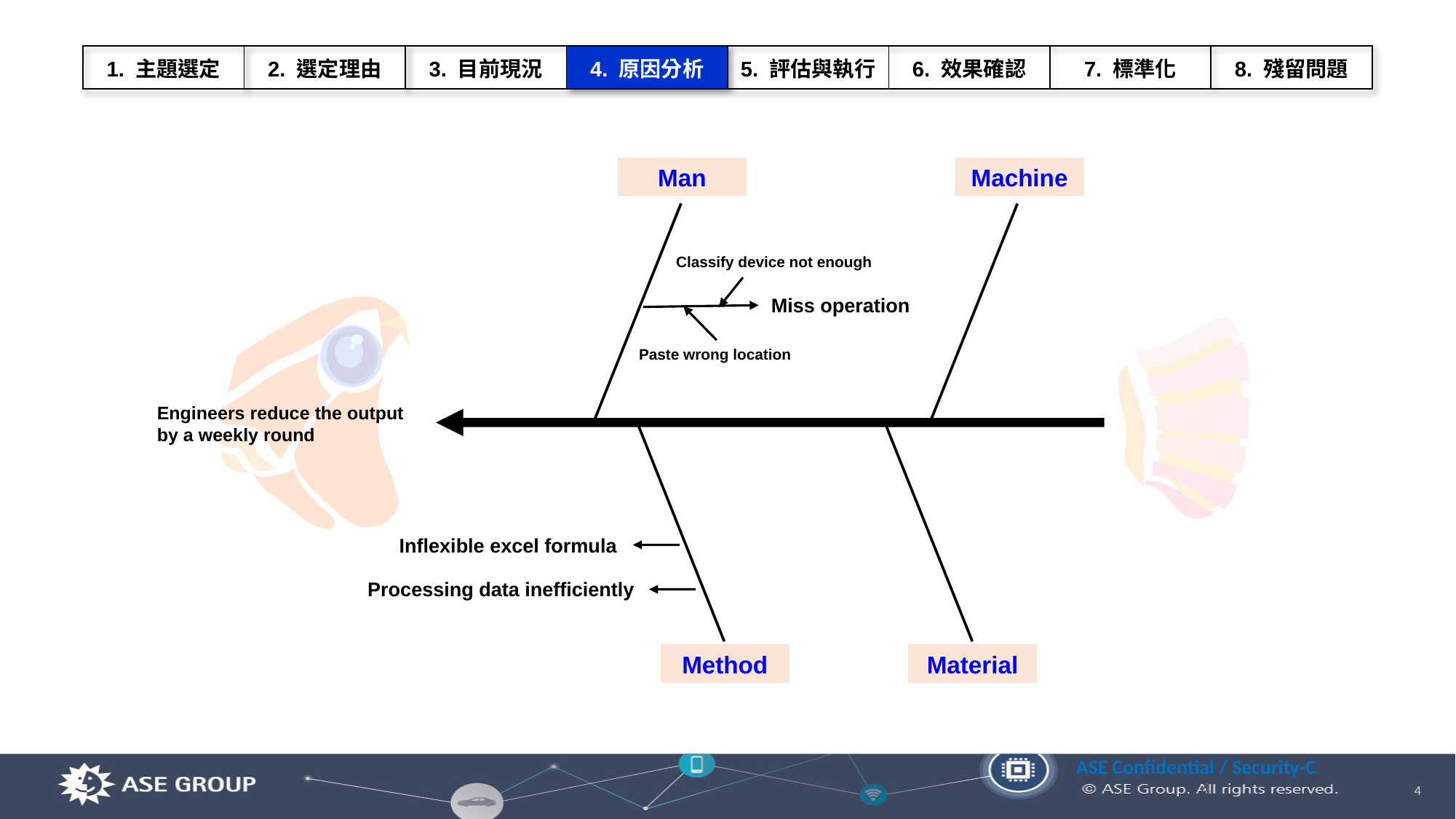

| 1. 主題選定 | 2. 選定理由 | 3. 目前現況 | 4. 原因分析 | 5. 評估與執行 | 6. 效果確認 | 7. 標準化 | 8. 殘留問題 |
| --- | --- | --- | --- | --- | --- | --- | --- |
Man
Machine

Classify device not enough

Miss operation

Paste wrong location
Engineers reduce the output
by a weekly round

Inflexible excel formula

Processing data inefficiently

Method
Material
4